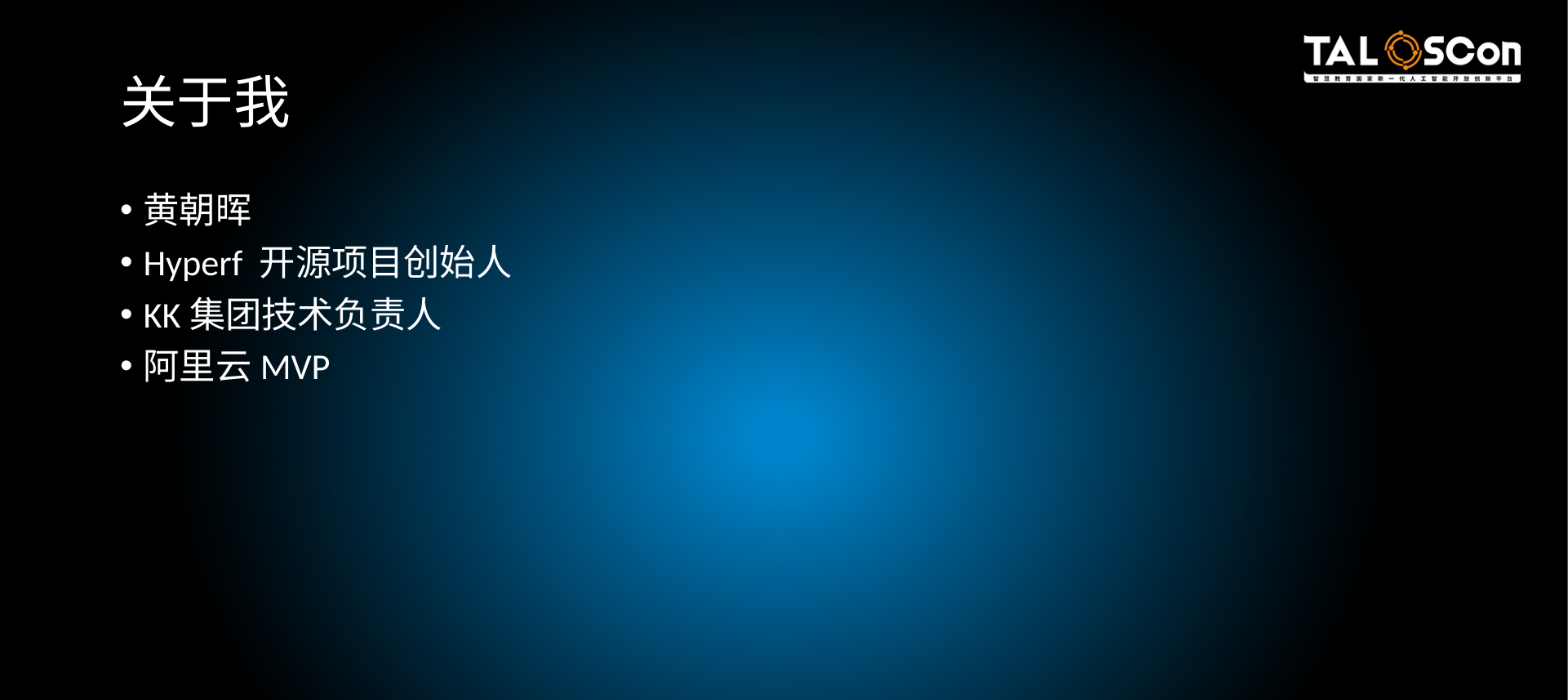

# 关于我
黄朝晖
Hyperf 开源项目创始人
KK集团技术负责人
阿里云MVP